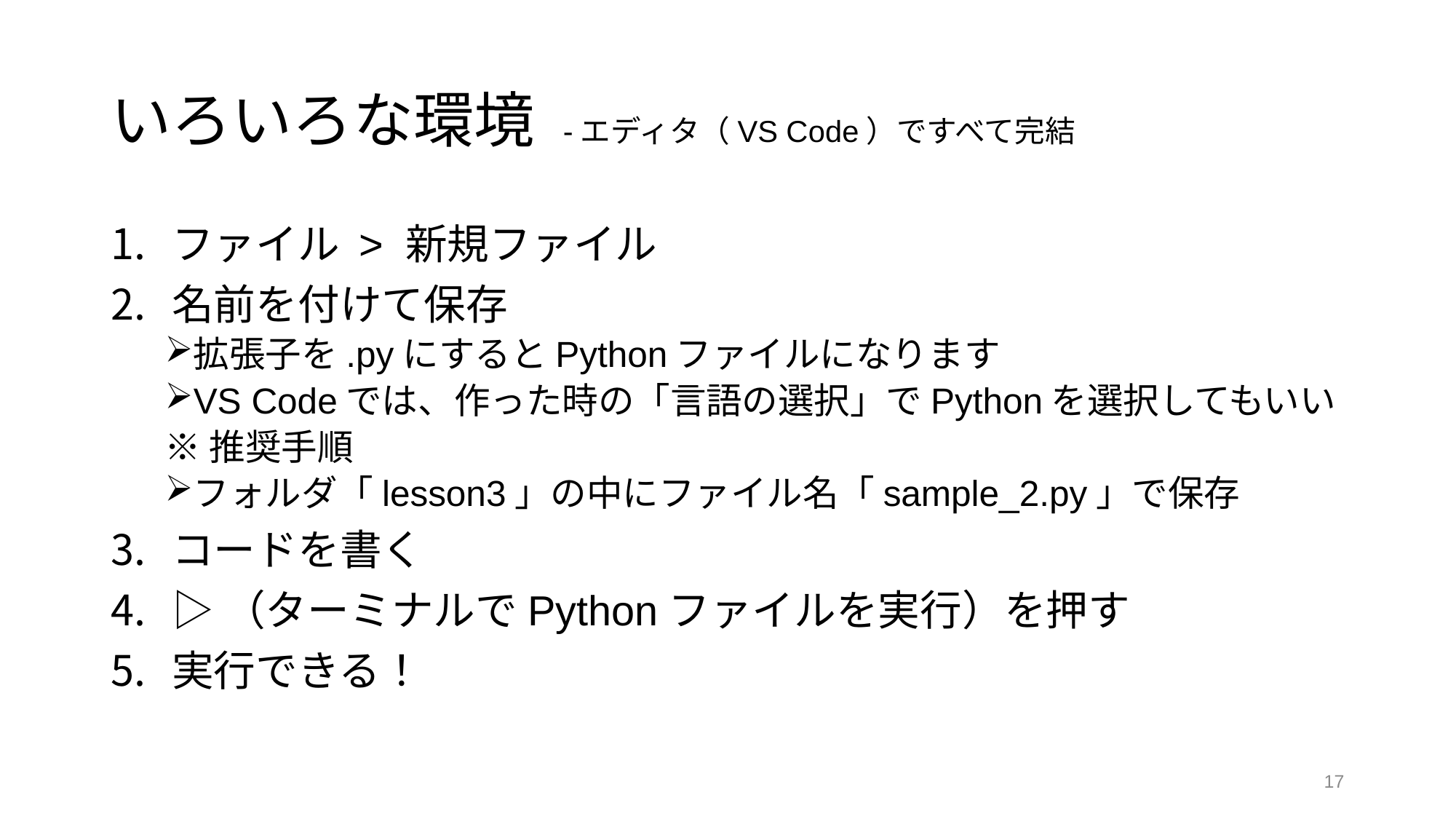

# いろいろな環境 -エディタ（VS Code）ですべて完結
ファイル > 新規ファイル
名前を付けて保存
拡張子を.pyにするとPythonファイルになります
VS Codeでは、作った時の「言語の選択」でPythonを選択してもいい
※推奨手順
フォルダ「lesson3」の中にファイル名「sample_2.py」で保存
コードを書く
▷（ターミナルでPythonファイルを実行）を押す
実行できる！

17